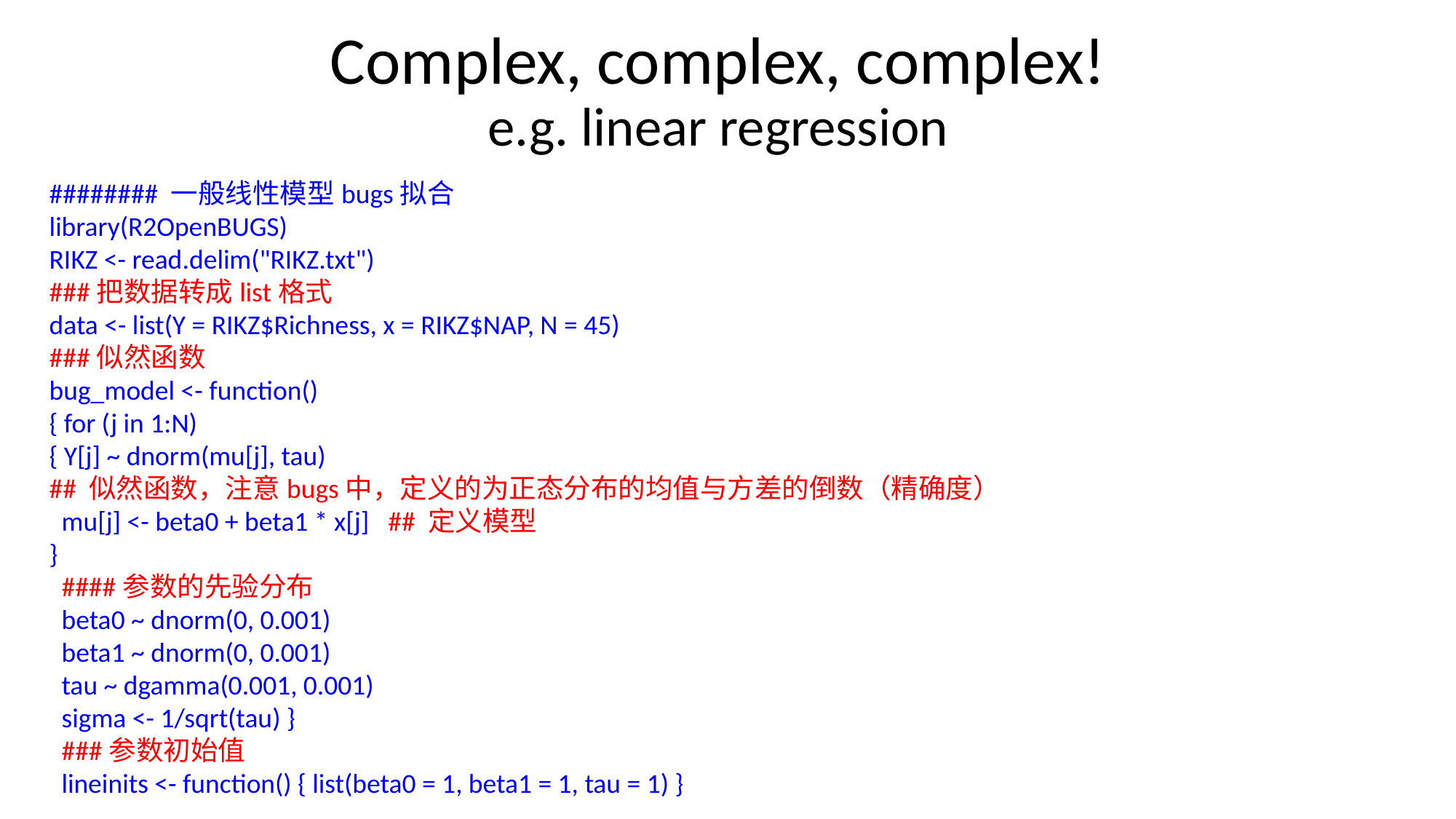

# Complex, complex, complex! e.g. linear regression
######## 一般线性模型bugs拟合
library(R2OpenBUGS)
RIKZ <- read.delim("RIKZ.txt")
###把数据转成list格式
data <- list(Y = RIKZ$Richness, x = RIKZ$NAP, N = 45)
###似然函数
bug_model <- function()
{ for (j in 1:N)
{ Y[j] ~ dnorm(mu[j], tau)
## 似然函数，注意bugs中，定义的为正态分布的均值与方差的倒数（精确度）
  mu[j] <- beta0 + beta1 * x[j]   ## 定义模型
}
  ####参数的先验分布
  beta0 ~ dnorm(0, 0.001)
  beta1 ~ dnorm(0, 0.001)
  tau ~ dgamma(0.001, 0.001)
  sigma <- 1/sqrt(tau) }
  ###参数初始值
  lineinits <- function() { list(beta0 = 1, beta1 = 1, tau = 1) }